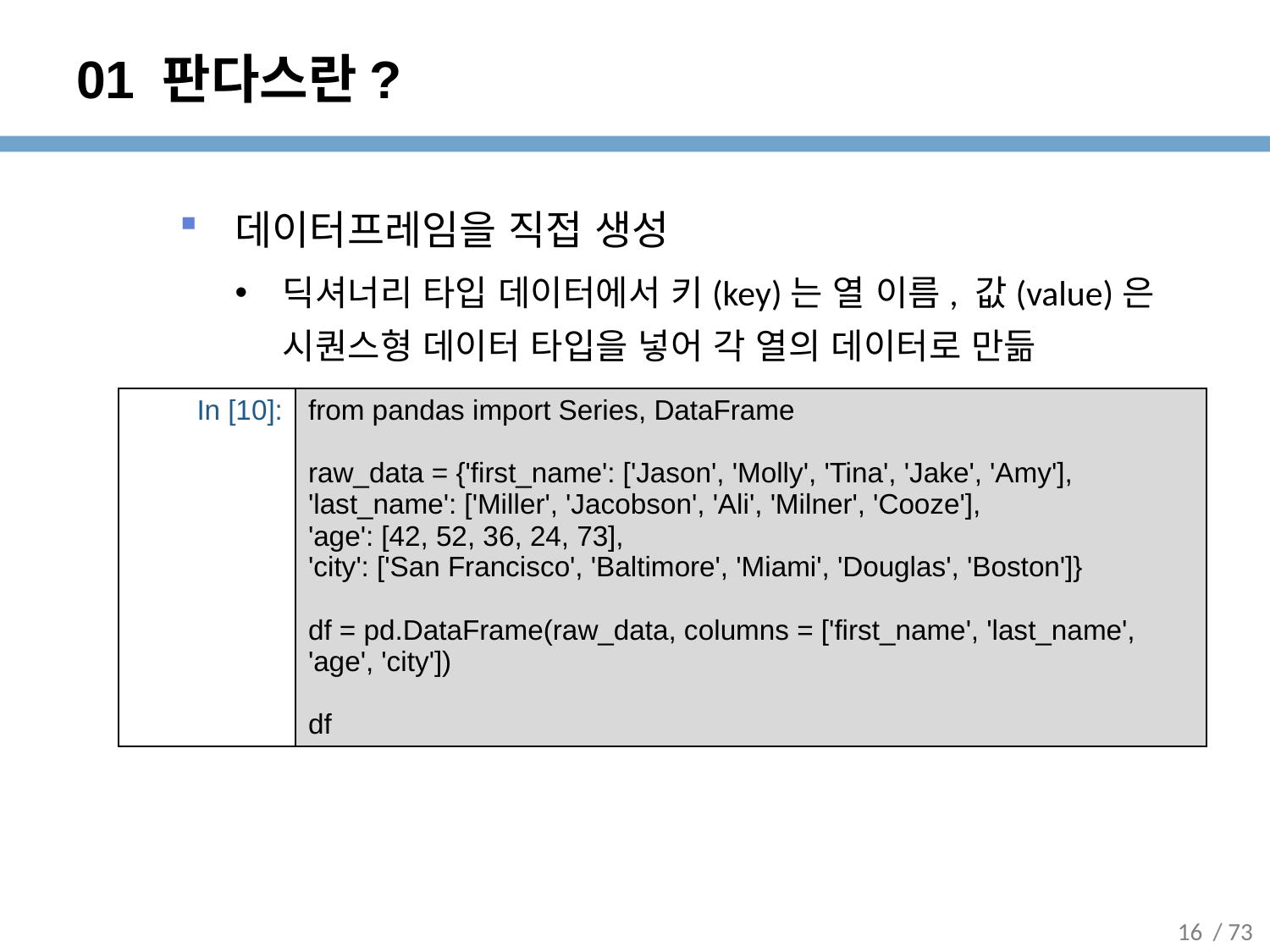

# 01 판다스란?
데이터프레임을 직접 생성
딕셔너리 타입 데이터에서 키(key)는 열 이름, 값(value)은 시퀀스형 데이터 타입을 넣어 각 열의 데이터로 만듦

| In [10]: | from pandas import Series, DataFrame raw\_data = {'first\_name': ['Jason', 'Molly', 'Tina', 'Jake', 'Amy'], 'last\_name': ['Miller', 'Jacobson', 'Ali', 'Milner', 'Cooze'], 'age': [42, 52, 36, 24, 73], 'city': ['San Francisco', 'Baltimore', 'Miami', 'Douglas', 'Boston']} df = pd.DataFrame(raw\_data, columns = ['first\_name', 'last\_name', 'age', 'city']) df |
| --- | --- |
16
/ 73